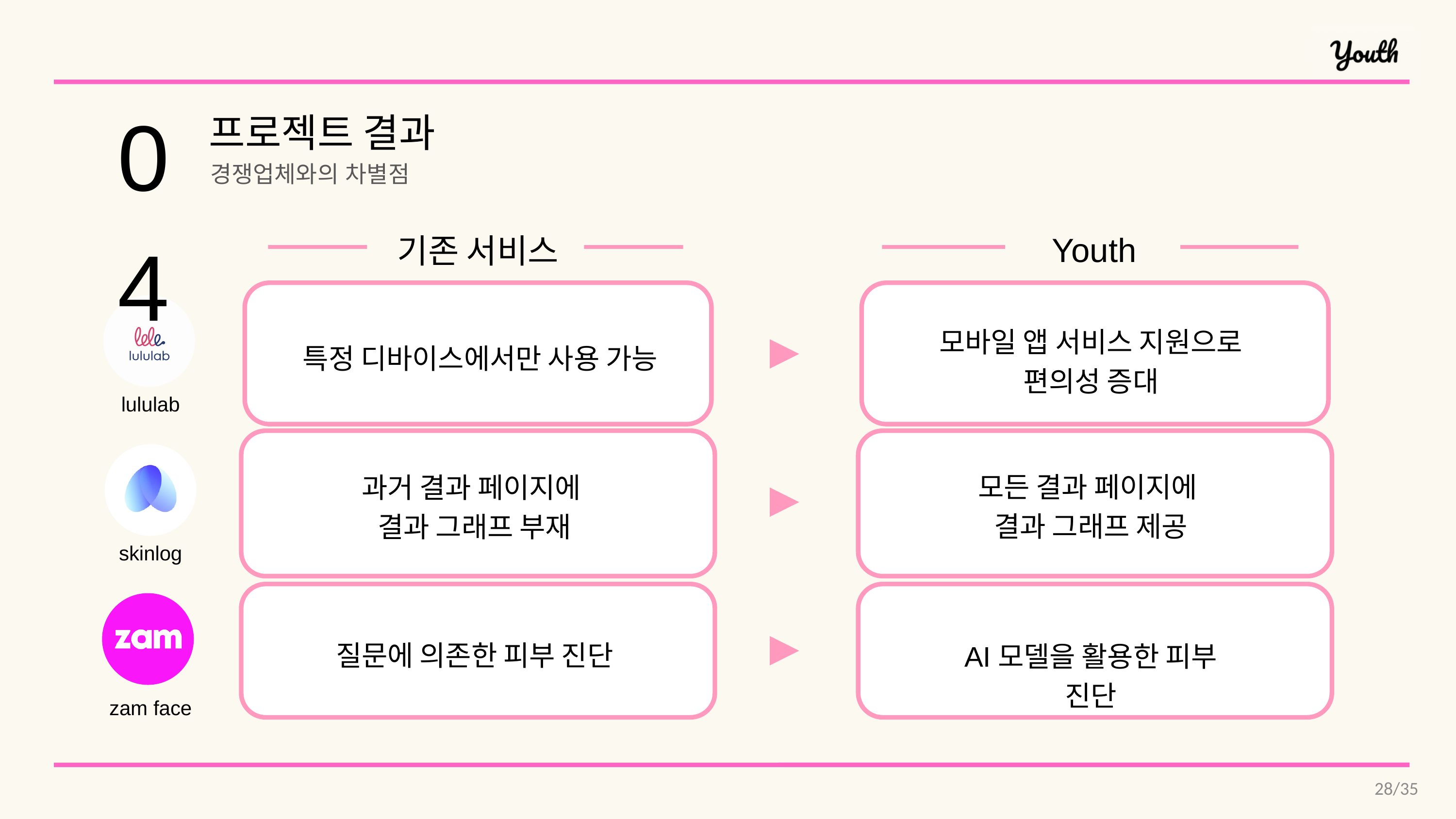

04

프로젝트 결과
경쟁업체와의 차별점
Youth
기존 서비스

특정 디바이스에서만 사용 가능

lululab
모바일 앱 서비스 지원으로
편의성 증대

과거 결과 페이지에
결과 그래프 부재

skinlog
모든 결과 페이지에
결과 그래프 제공

질문에 의존한 피부 진단

zam face
AI모델을 활용한 피부 진단

28/35